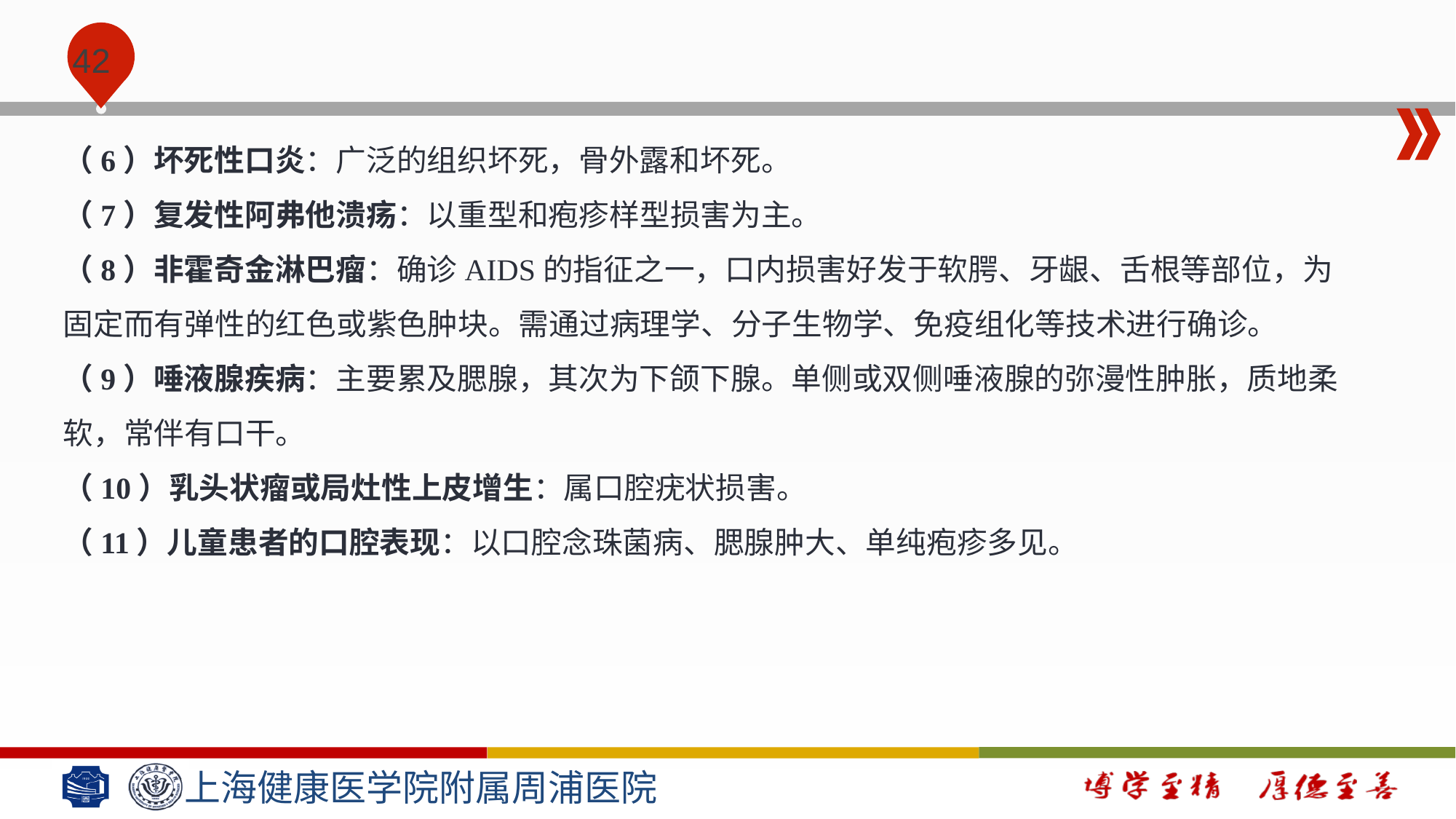

#
（6）坏死性口炎：广泛的组织坏死，骨外露和坏死。
（7）复发性阿弗他溃疡：以重型和疱疹样型损害为主。
（8）非霍奇金淋巴瘤：确诊AIDS的指征之一，口内损害好发于软腭、牙龈、舌根等部位，为固定而有弹性的红色或紫色肿块。需通过病理学、分子生物学、免疫组化等技术进行确诊。
（9）唾液腺疾病：主要累及腮腺，其次为下颌下腺。单侧或双侧唾液腺的弥漫性肿胀，质地柔软，常伴有口干。
（10）乳头状瘤或局灶性上皮增生：属口腔疣状损害。
（11）儿童患者的口腔表现：以口腔念珠菌病、腮腺肿大、单纯疱疹多见。